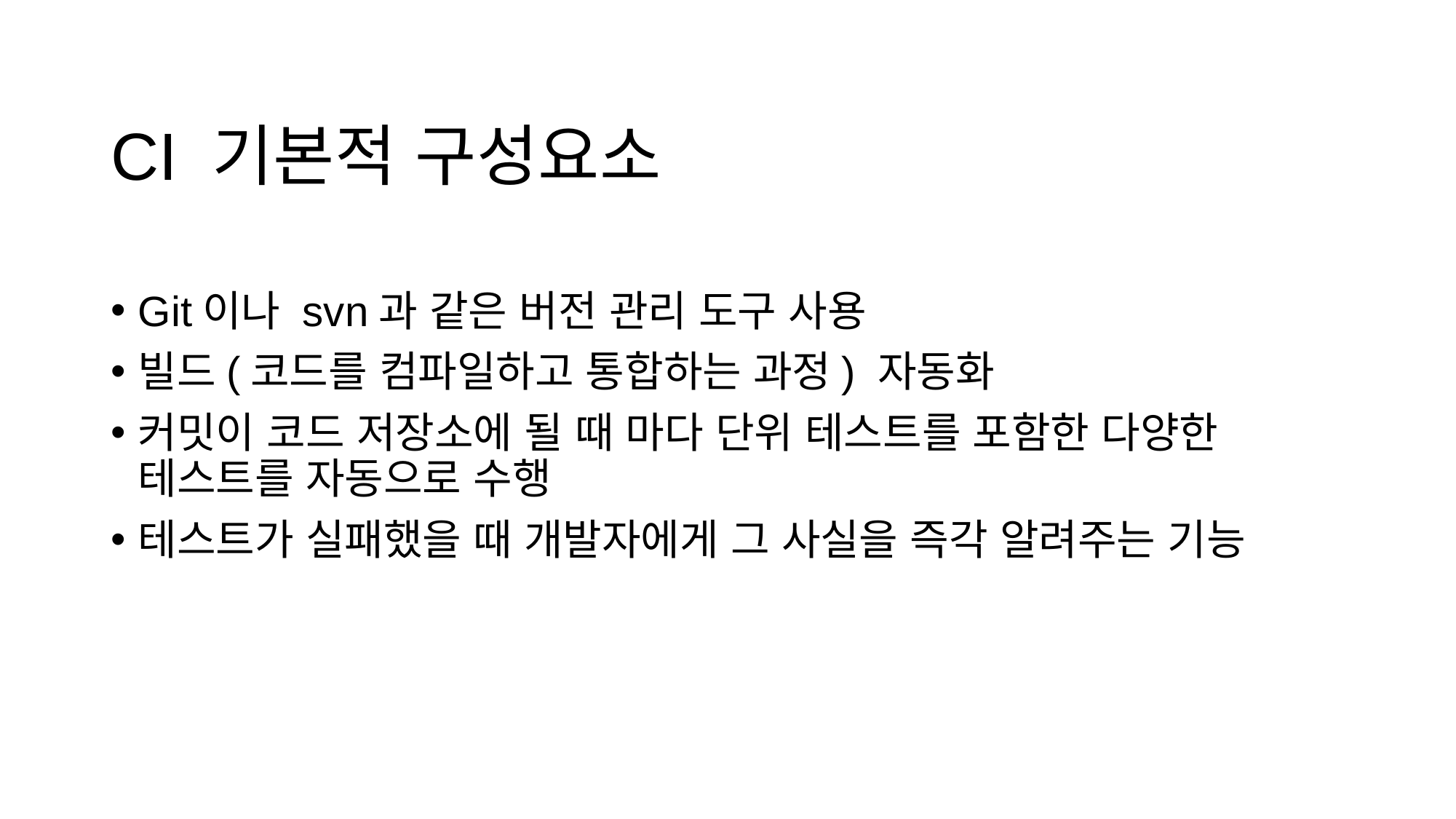

# CI 기본적 구성요소

Git이나 svn과 같은 버전 관리 도구 사용
빌드(코드를 컴파일하고 통합하는 과정) 자동화
커밋이 코드 저장소에 될 때 마다 단위 테스트를 포함한 다양한 테스트를 자동으로 수행
테스트가 실패했을 때 개발자에게 그 사실을 즉각 알려주는 기능